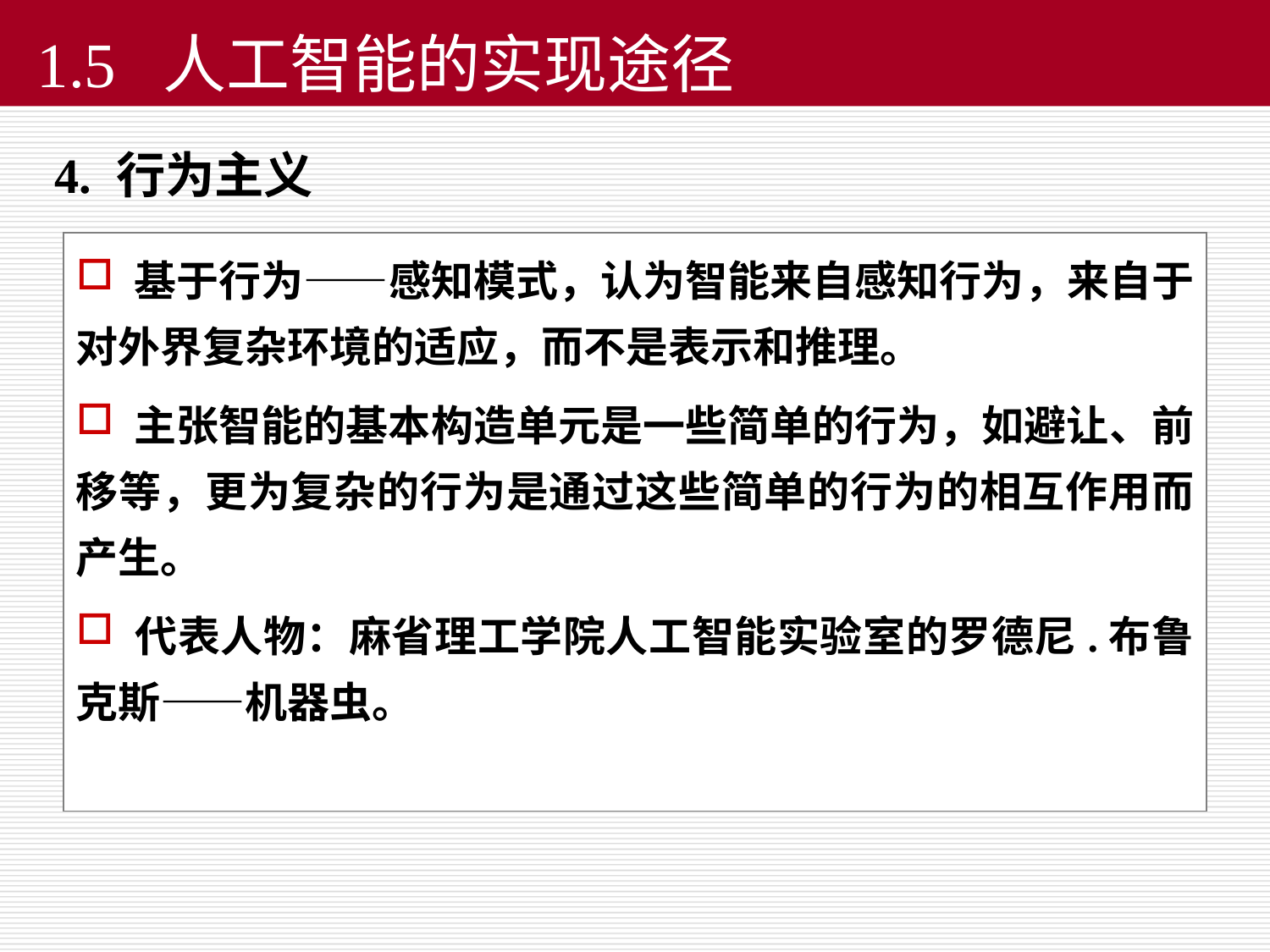

1.5  人工智能的实现途径
4. 行为主义
 基于行为——感知模式，认为智能来自感知行为，来自于对外界复杂环境的适应，而不是表示和推理。
 主张智能的基本构造单元是一些简单的行为，如避让、前移等，更为复杂的行为是通过这些简单的行为的相互作用而产生。
 代表人物：麻省理工学院人工智能实验室的罗德尼.布鲁克斯——机器虫。

83